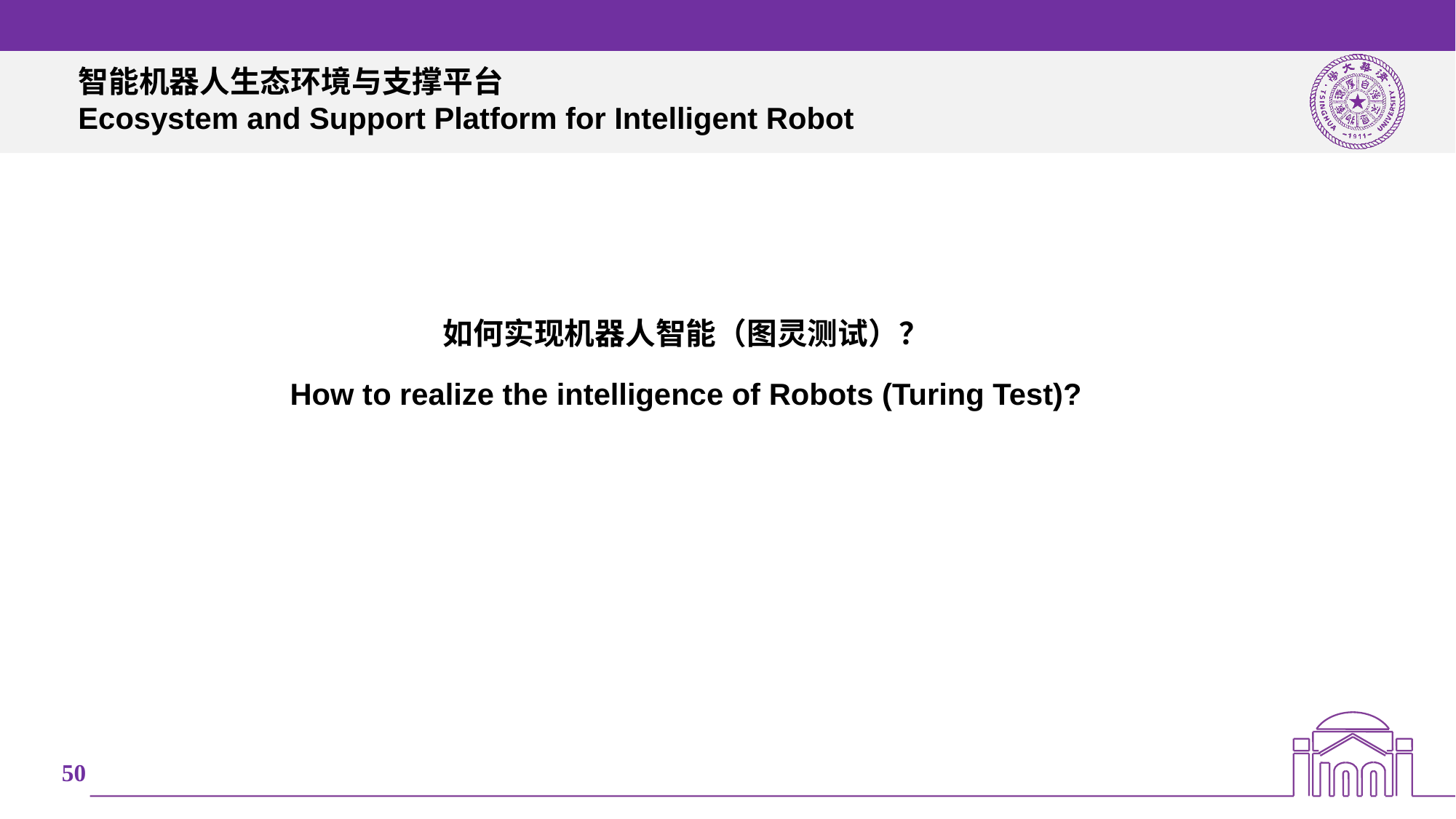

# 智能机器人生态环境与支撑平台 Ecosystem and Support Platform for Intelligent Robot

如何实现机器人智能（图灵测试）？
How to realize the intelligence of Robots (Turing Test)?